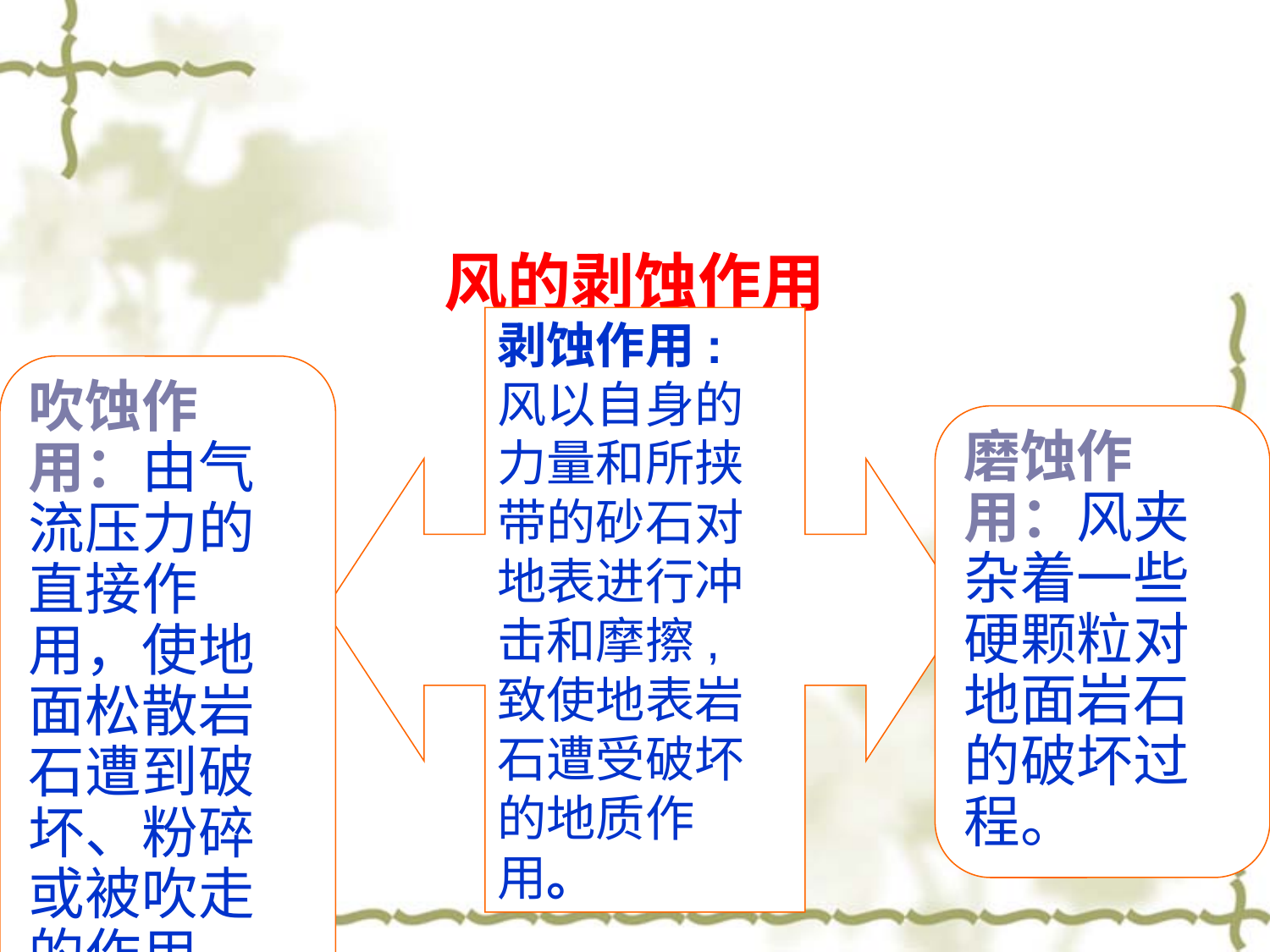

风的剥蚀作用
吹蚀作用：由气流压力的直接作用，使地面松散岩石遭到破坏、粉碎或被吹走的作用。
剥蚀作用:
风以自身的力量和所挟带的砂石对地表进行冲击和摩擦, 致使地表岩石遭受破坏的地质作用。
磨蚀作用：风夹杂着一些硬颗粒对地面岩石的破坏过程。